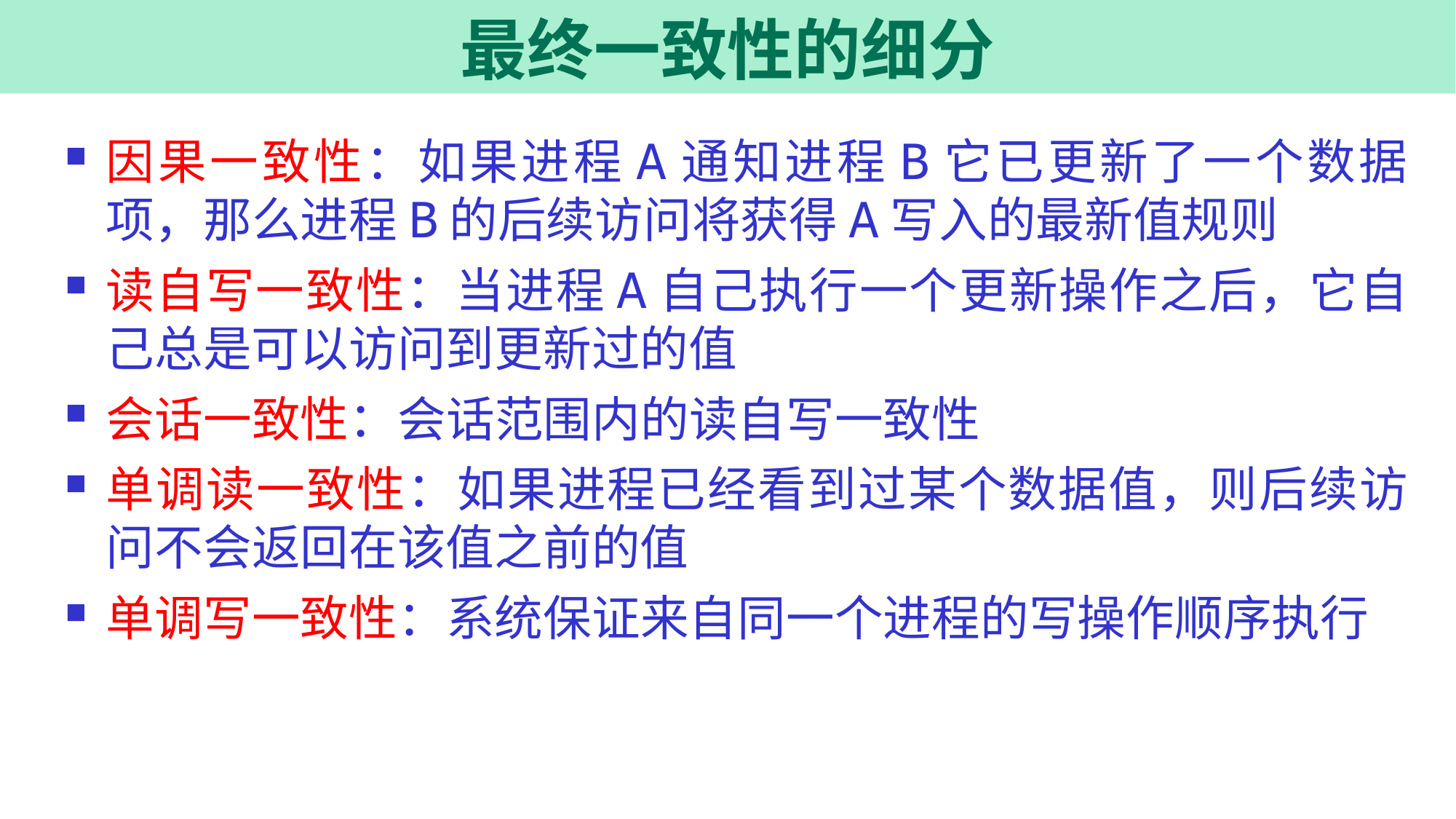

# 最终一致性的细分
因果一致性：如果进程A通知进程B它已更新了一个数据项，那么进程B的后续访问将获得A写入的最新值规则
读自写一致性：当进程A自己执行一个更新操作之后，它自己总是可以访问到更新过的值
会话一致性：会话范围内的读自写一致性
单调读一致性：如果进程已经看到过某个数据值，则后续访问不会返回在该值之前的值
单调写一致性：系统保证来自同一个进程的写操作顺序执行